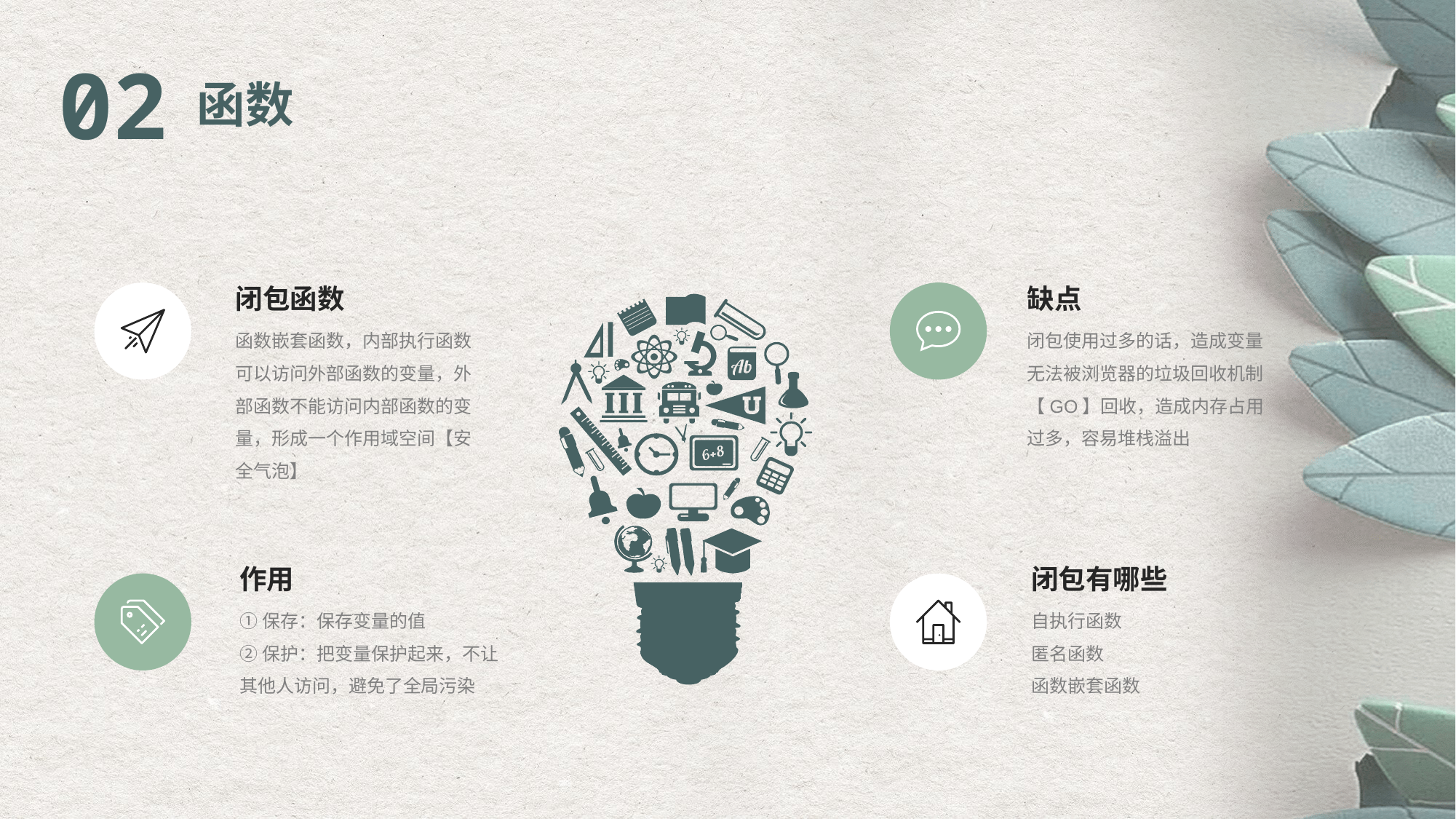

02
函数
闭包函数
函数嵌套函数，内部执行函数可以访问外部函数的变量，外部函数不能访问内部函数的变量，形成一个作用域空间【安全气泡】
缺点
闭包使用过多的话，造成变量无法被浏览器的垃圾回收机制【GO】回收，造成内存占用过多，容易堆栈溢出

闭包有哪些
自执行函数
匿名函数
函数嵌套函数
作用
①保存：保存变量的值
②保护：把变量保护起来，不让其他人访问，避免了全局污染